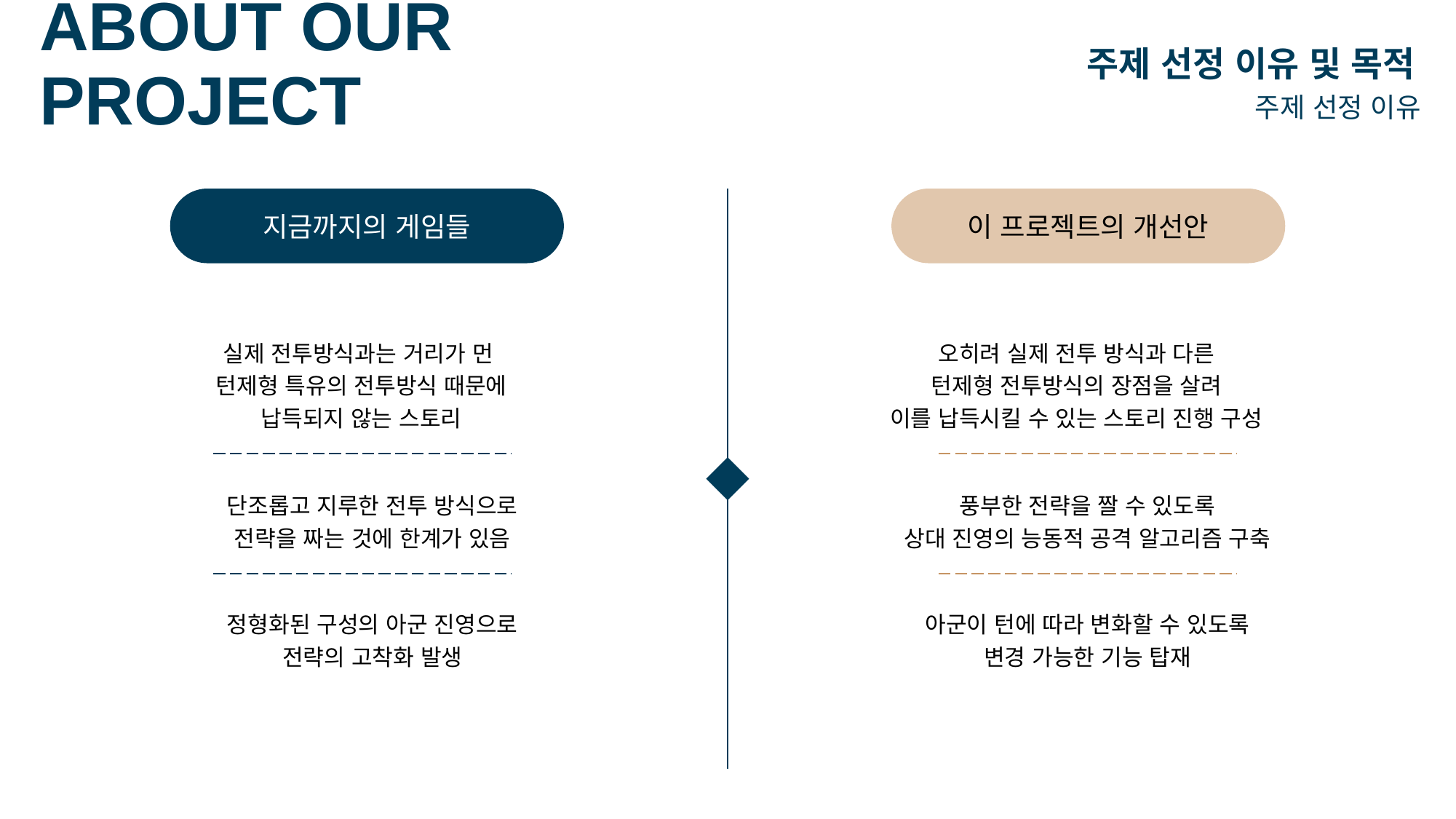

# ABOUT OUR PROJECT
주제 선정 이유 및 목적
주제 선정 이유
지금까지의 게임들
이 프로젝트의 개선안
실제 전투방식과는 거리가 먼
턴제형 특유의 전투방식 때문에
납득되지 않는 스토리
오히려 실제 전투 방식과 다른
턴제형 전투방식의 장점을 살려
이를 납득시킬 수 있는 스토리 진행 구성
풍부한 전략을 짤 수 있도록
상대 진영의 능동적 공격 알고리즘 구축
아군이 턴에 따라 변화할 수 있도록
변경 가능한 기능 탑재

단조롭고 지루한 전투 방식으로
전략을 짜는 것에 한계가 있음
정형화된 구성의 아군 진영으로
전략의 고착화 발생